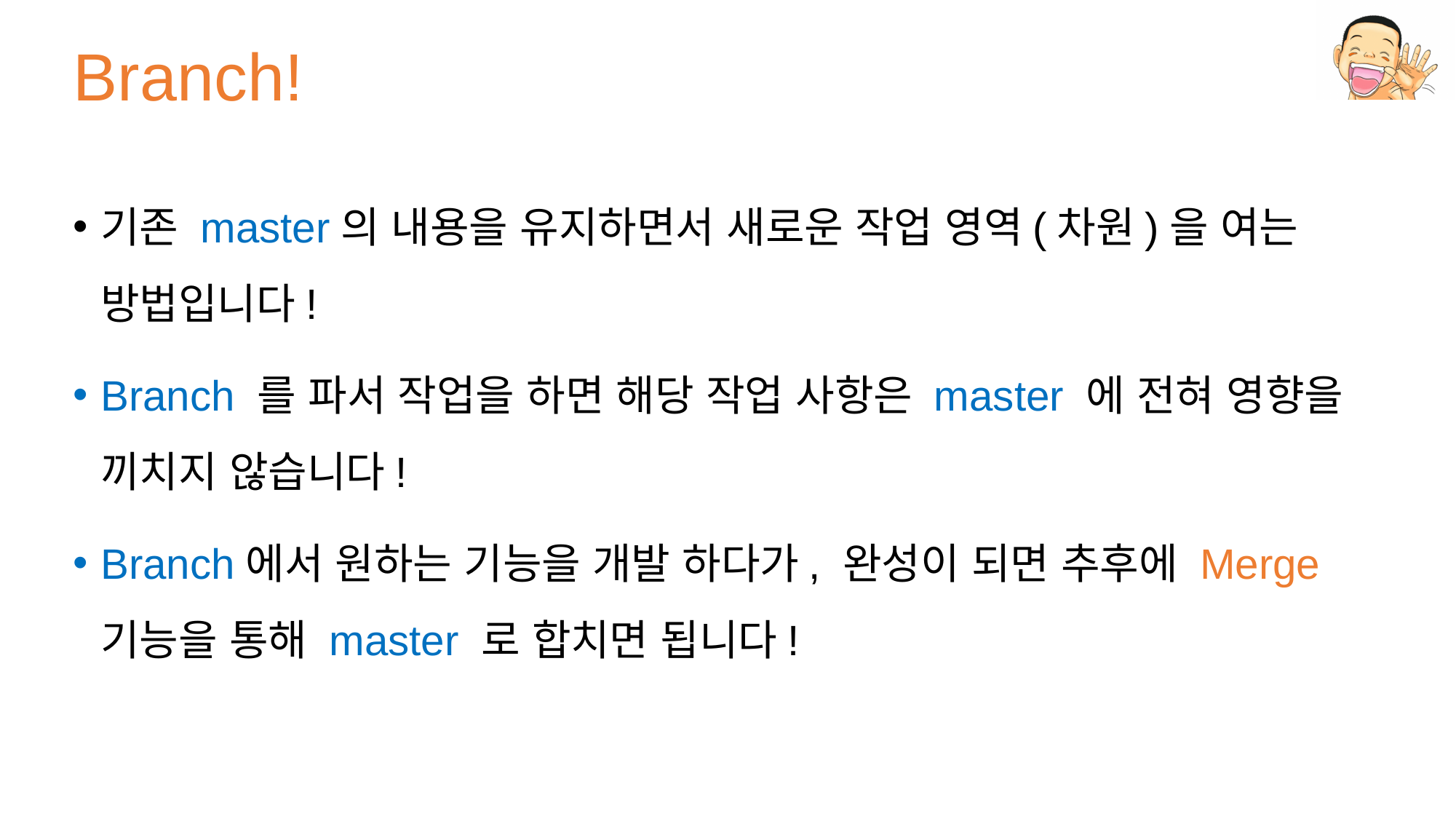

# Branch!
기존 master의 내용을 유지하면서 새로운 작업 영역(차원)을 여는 방법입니다!
Branch 를 파서 작업을 하면 해당 작업 사항은 master 에 전혀 영향을 끼치지 않습니다!
Branch에서 원하는 기능을 개발 하다가, 완성이 되면 추후에 Merge 기능을 통해 master 로 합치면 됩니다!